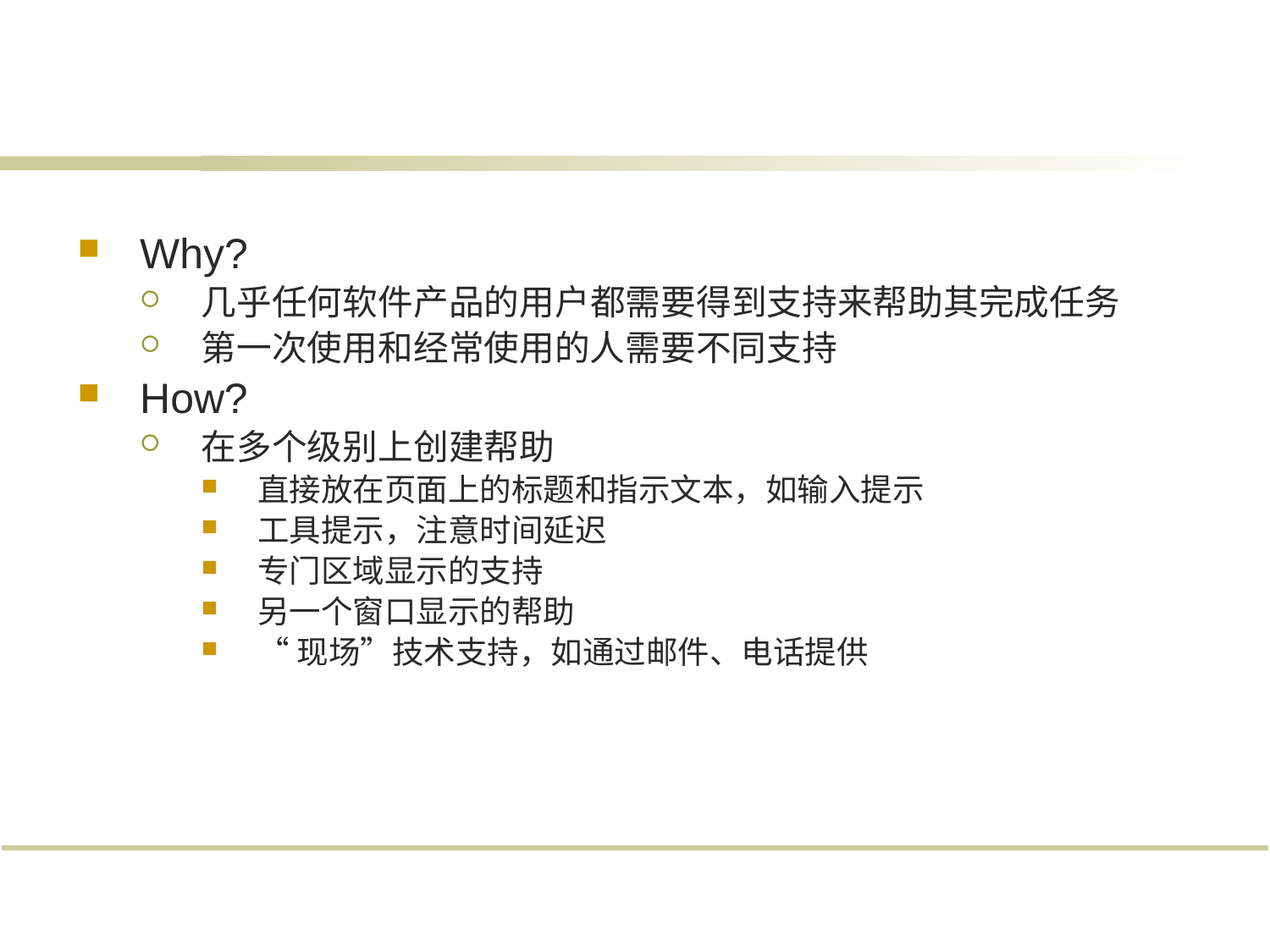

#
Why?
几乎任何软件产品的用户都需要得到支持来帮助其完成任务
第一次使用和经常使用的人需要不同支持
How?
在多个级别上创建帮助
直接放在页面上的标题和指示文本，如输入提示
工具提示，注意时间延迟
专门区域显示的支持
另一个窗口显示的帮助
“现场”技术支持，如通过邮件、电话提供